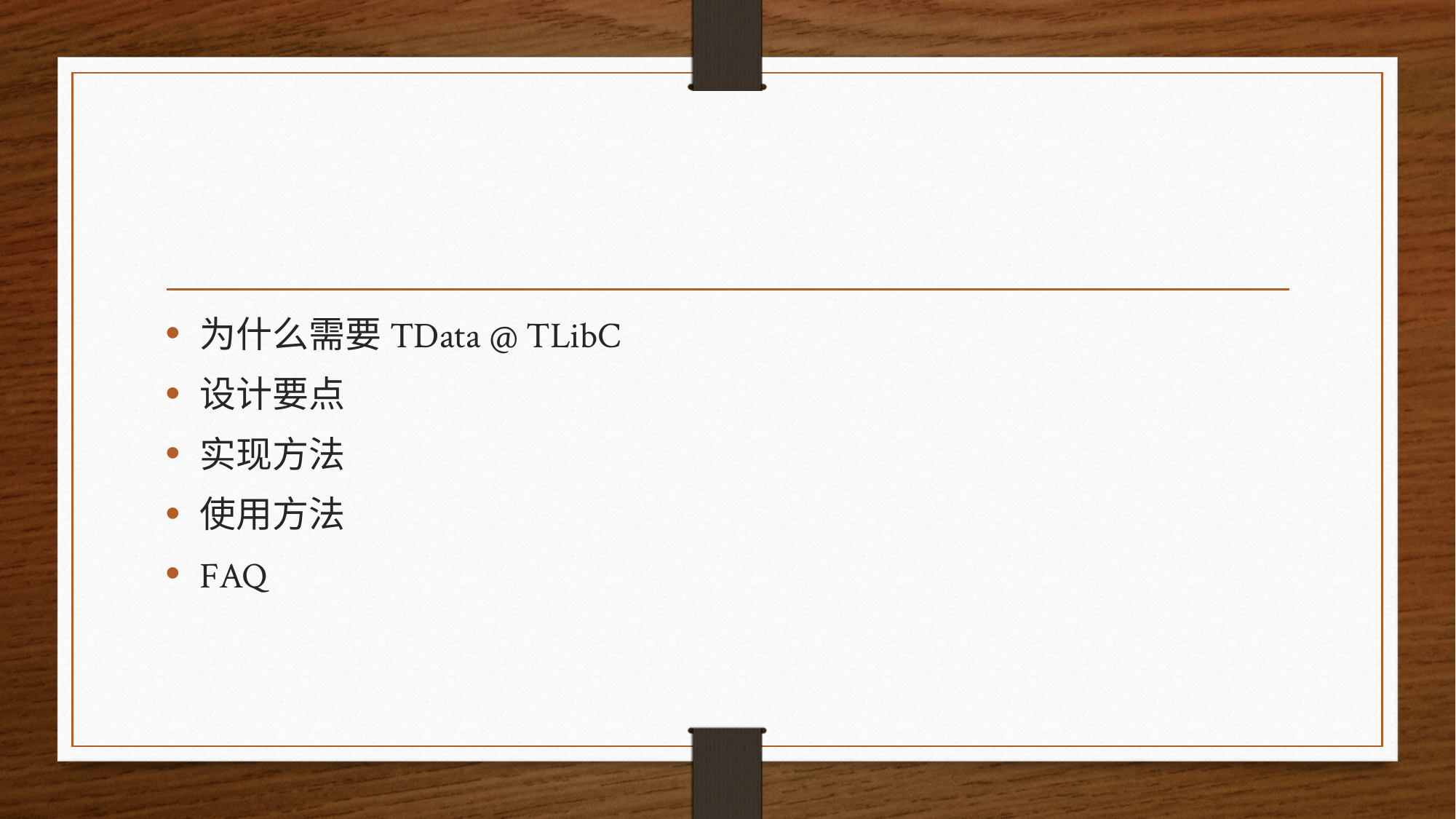

#
为什么需要TData @ TLibC
设计要点
实现方法
使用方法
FAQ